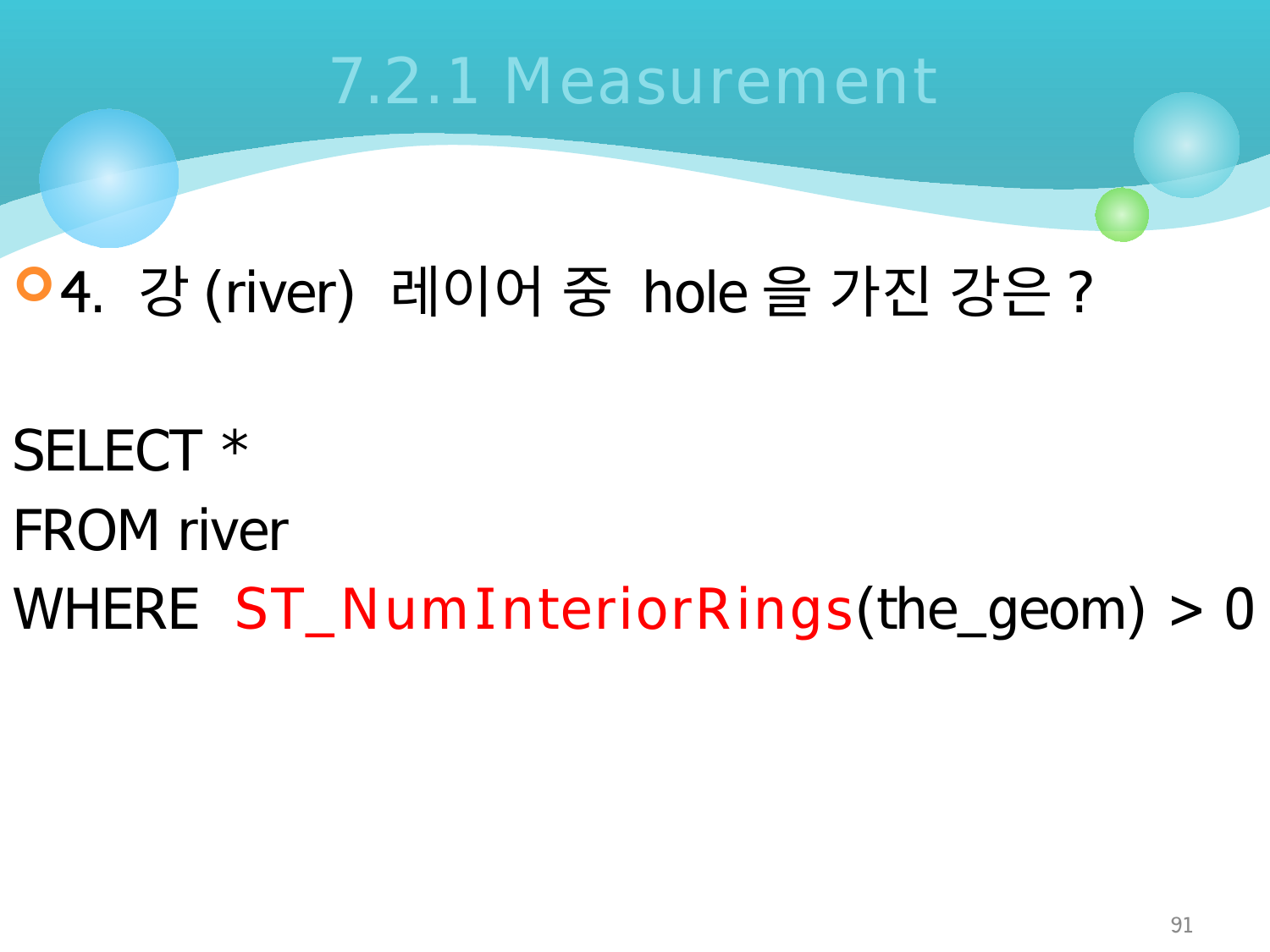

# 7.2.1 Measurement
4. 강(river) 레이어 중 hole을 가진 강은?

SELECT *
FROM river
WHERE  ST_NumInteriorRings(the_geom) > 0
91